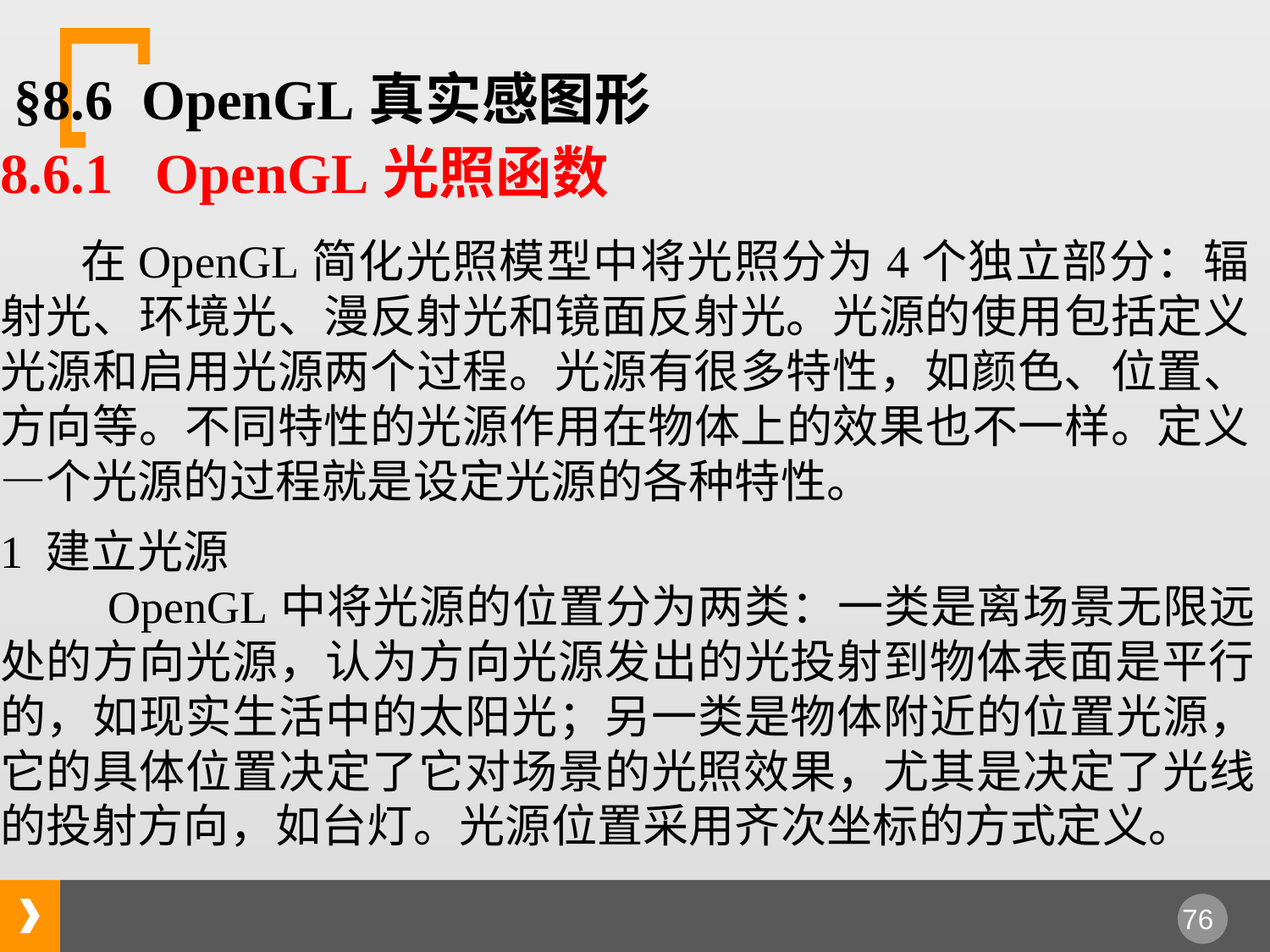

§8.6  OpenGL真实感图形
8.6.1   OpenGL光照函数
      在OpenGL简化光照模型中将光照分为4个独立部分：辐射光、环境光、漫反射光和镜面反射光。光源的使用包括定义光源和启用光源两个过程。光源有很多特性，如颜色、位置、方向等。不同特性的光源作用在物体上的效果也不一样。定义—个光源的过程就是设定光源的各种特性。
1 建立光源
         OpenGL中将光源的位置分为两类：一类是离场景无限远处的方向光源，认为方向光源发出的光投射到物体表面是平行的，如现实生活中的太阳光；另一类是物体附近的位置光源，它的具体位置决定了它对场景的光照效果，尤其是决定了光线的投射方向，如台灯。光源位置采用齐次坐标的方式定义。